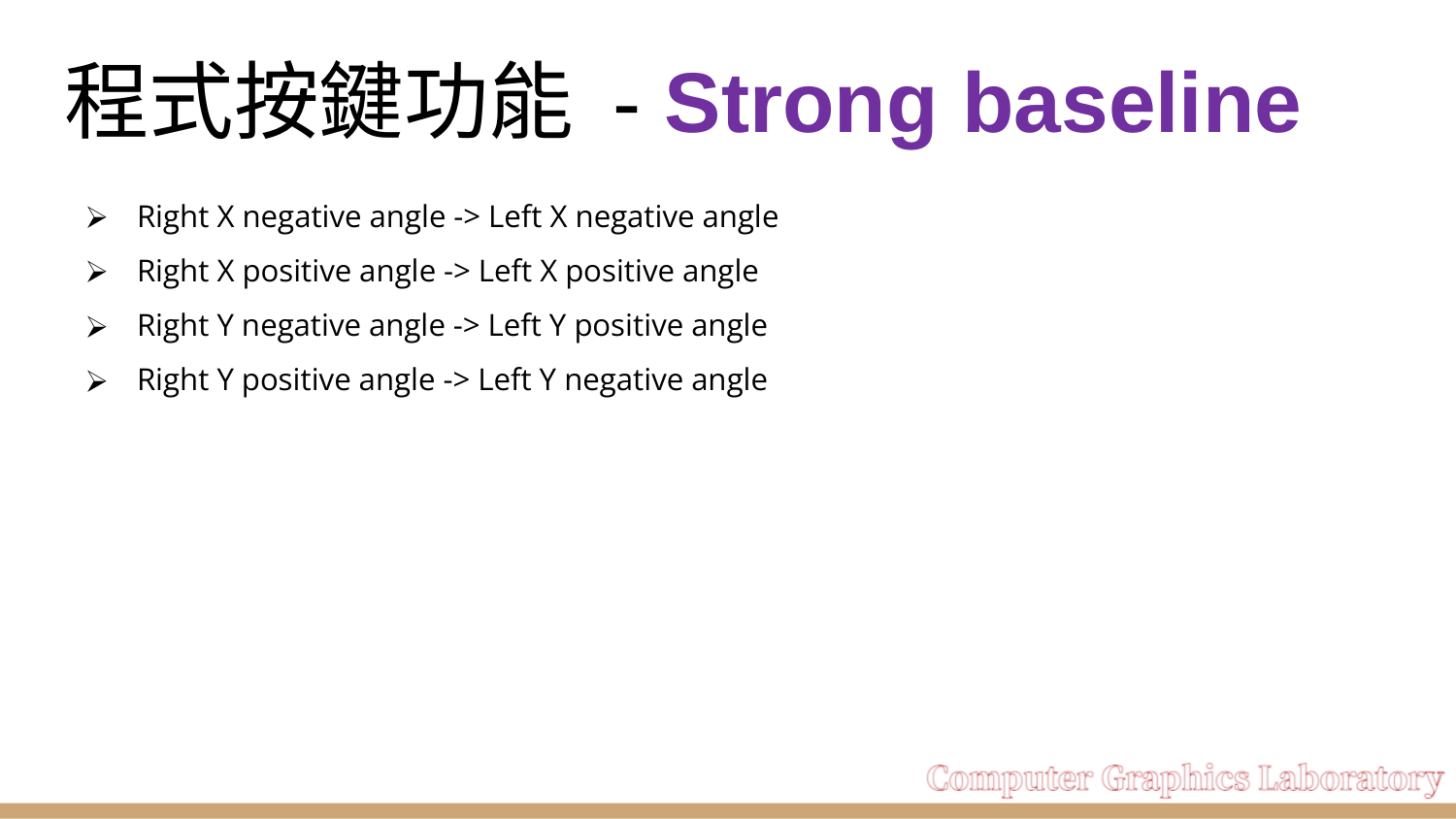

# 程式按鍵功能 - Strong baseline
Right X negative angle -> Left X negative angle
Right X positive angle -> Left X positive angle
Right Y negative angle -> Left Y positive angle
Right Y positive angle -> Left Y negative angle